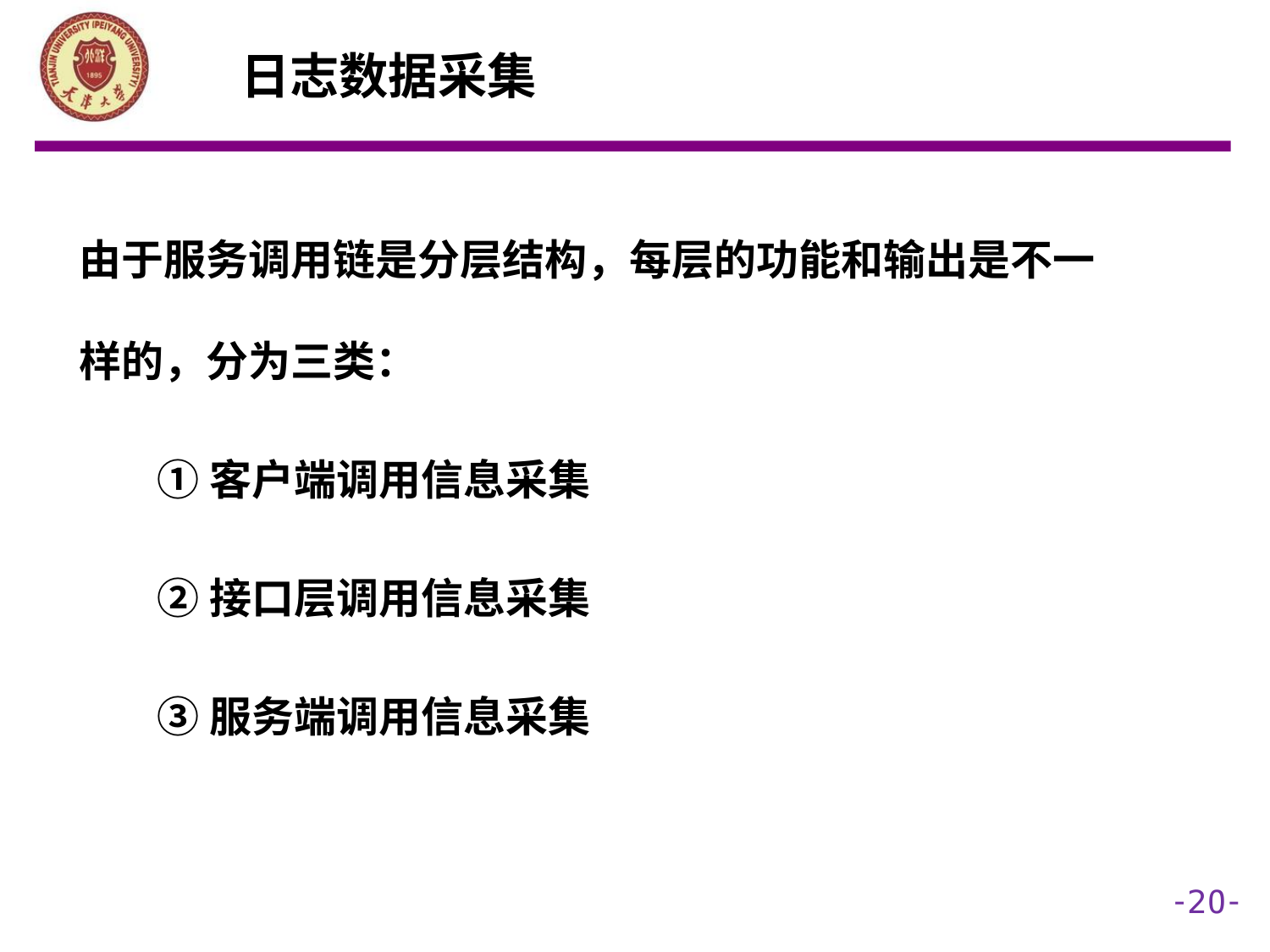

日志数据采集

由于服务调用链是分层结构，每层的功能和输出是不一样的，分为三类：
①客户端调用信息采集
②接口层调用信息采集
③服务端调用信息采集